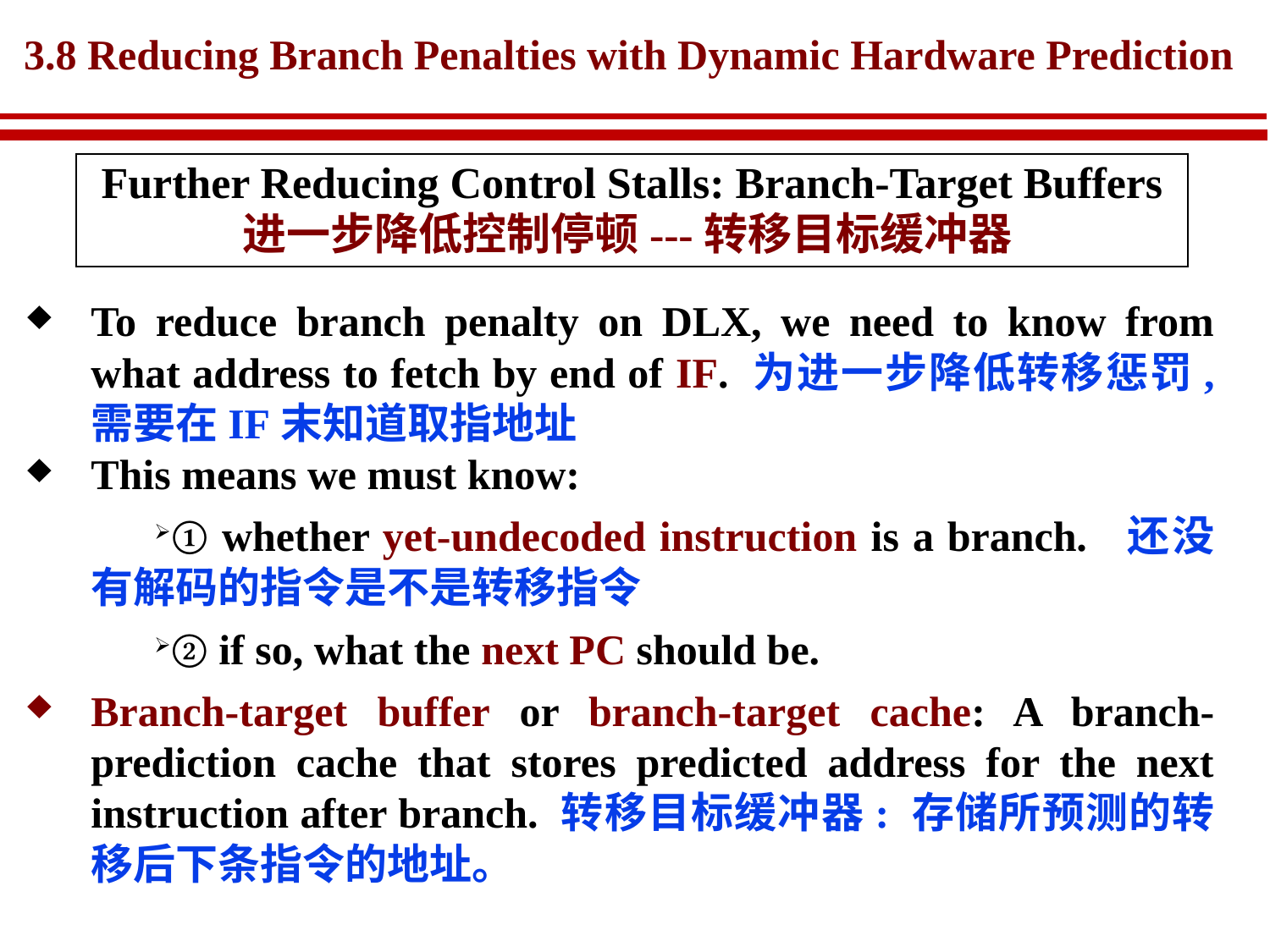

# 3.8 Reducing Branch Penalties with Dynamic Hardware Prediction
Further Reducing Control Stalls: Branch-Target Buffers
进一步降低控制停顿---转移目标缓冲器
To reduce branch penalty on DLX, we need to know from what address to fetch by end of IF. 为进一步降低转移惩罚, 需要在IF末知道取指地址
This means we must know:
① whether yet-undecoded instruction is a branch.  还没有解码的指令是不是转移指令
② if so, what the next PC should be.
Branch-target buffer or branch-target cache: A branch-prediction cache that stores predicted address for the next instruction after branch. 转移目标缓冲器: 存储所预测的转移后下条指令的地址。